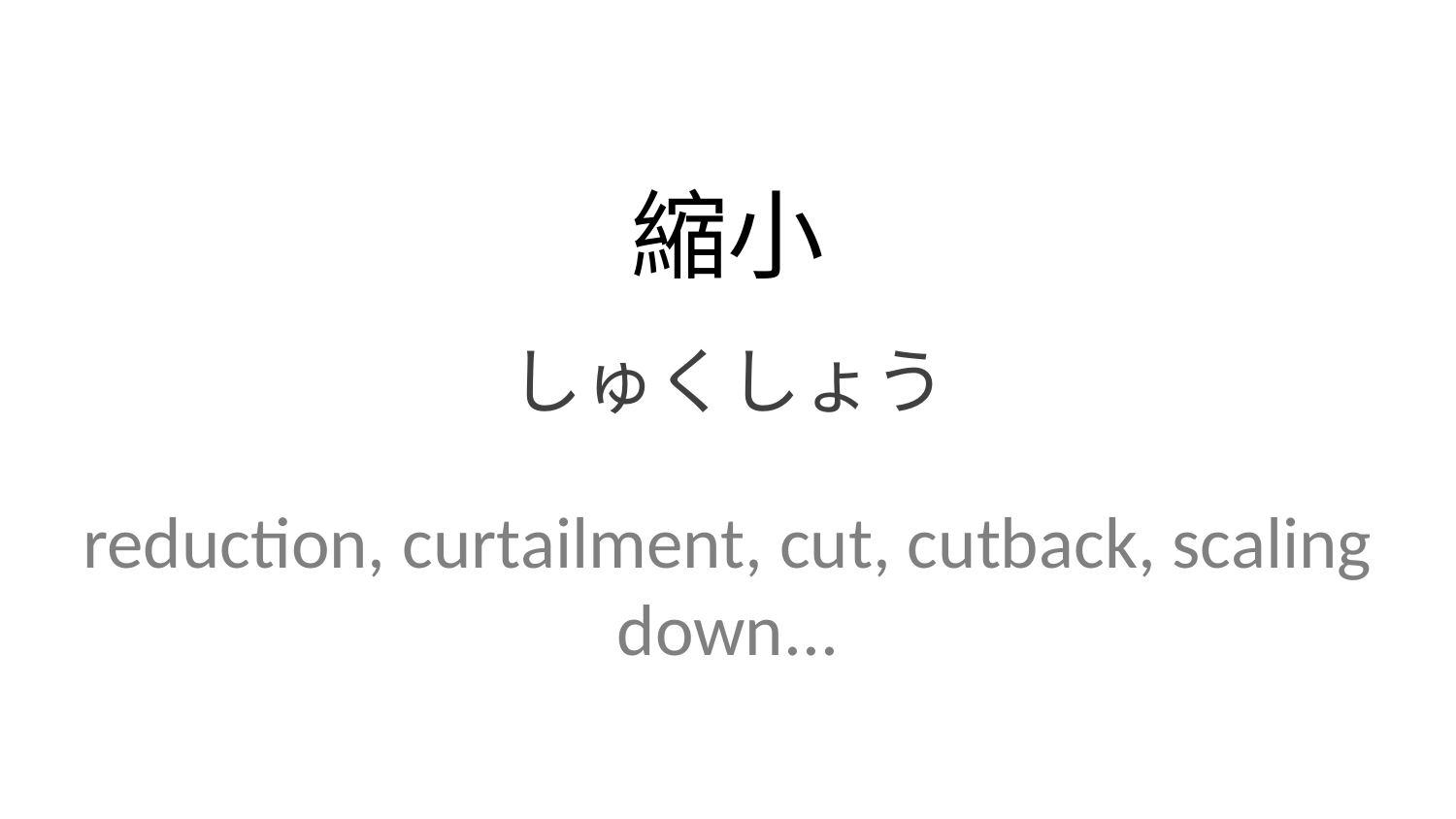

縮小

しゅくしょう
reduction, curtailment, cut, cutback, scaling down...